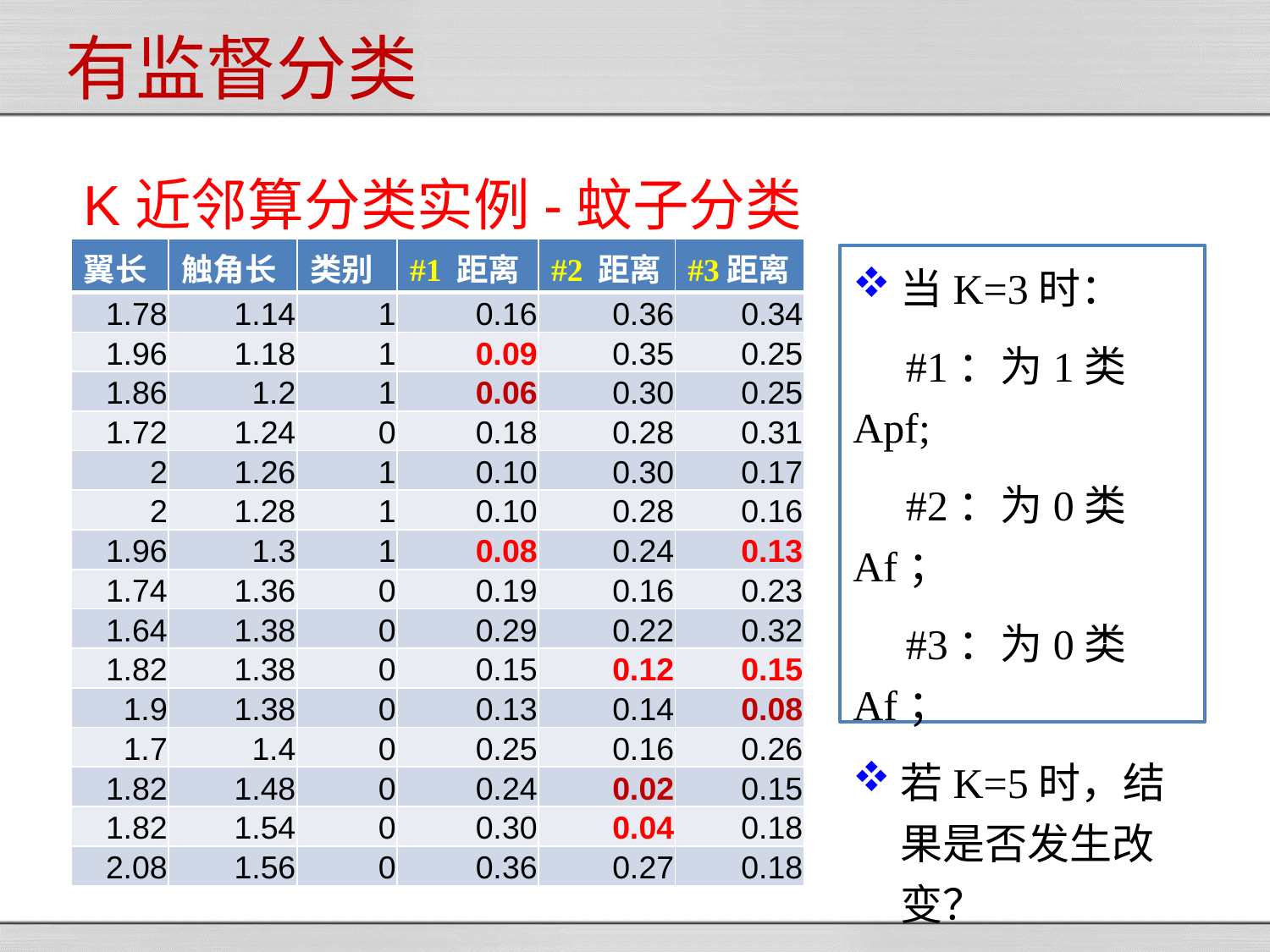

有监督分类
K近邻算分类实例-蚊子分类
| 翼长 | 触角长 | 类别 | #1 距离 | #2 距离 | #3距离 |
| --- | --- | --- | --- | --- | --- |
| 1.78 | 1.14 | 1 | 0.16 | 0.36 | 0.34 |
| 1.96 | 1.18 | 1 | 0.09 | 0.35 | 0.25 |
| 1.86 | 1.2 | 1 | 0.06 | 0.30 | 0.25 |
| 1.72 | 1.24 | 0 | 0.18 | 0.28 | 0.31 |
| 2 | 1.26 | 1 | 0.10 | 0.30 | 0.17 |
| 2 | 1.28 | 1 | 0.10 | 0.28 | 0.16 |
| 1.96 | 1.3 | 1 | 0.08 | 0.24 | 0.13 |
| 1.74 | 1.36 | 0 | 0.19 | 0.16 | 0.23 |
| 1.64 | 1.38 | 0 | 0.29 | 0.22 | 0.32 |
| 1.82 | 1.38 | 0 | 0.15 | 0.12 | 0.15 |
| 1.9 | 1.38 | 0 | 0.13 | 0.14 | 0.08 |
| 1.7 | 1.4 | 0 | 0.25 | 0.16 | 0.26 |
| 1.82 | 1.48 | 0 | 0.24 | 0.02 | 0.15 |
| 1.82 | 1.54 | 0 | 0.30 | 0.04 | 0.18 |
| 2.08 | 1.56 | 0 | 0.36 | 0.27 | 0.18 |
当K=3时：
     #1：为1类Apf;
     #2：为0类Af；
     #3：为0类Af；
若K=5时，结果是否发生改变？